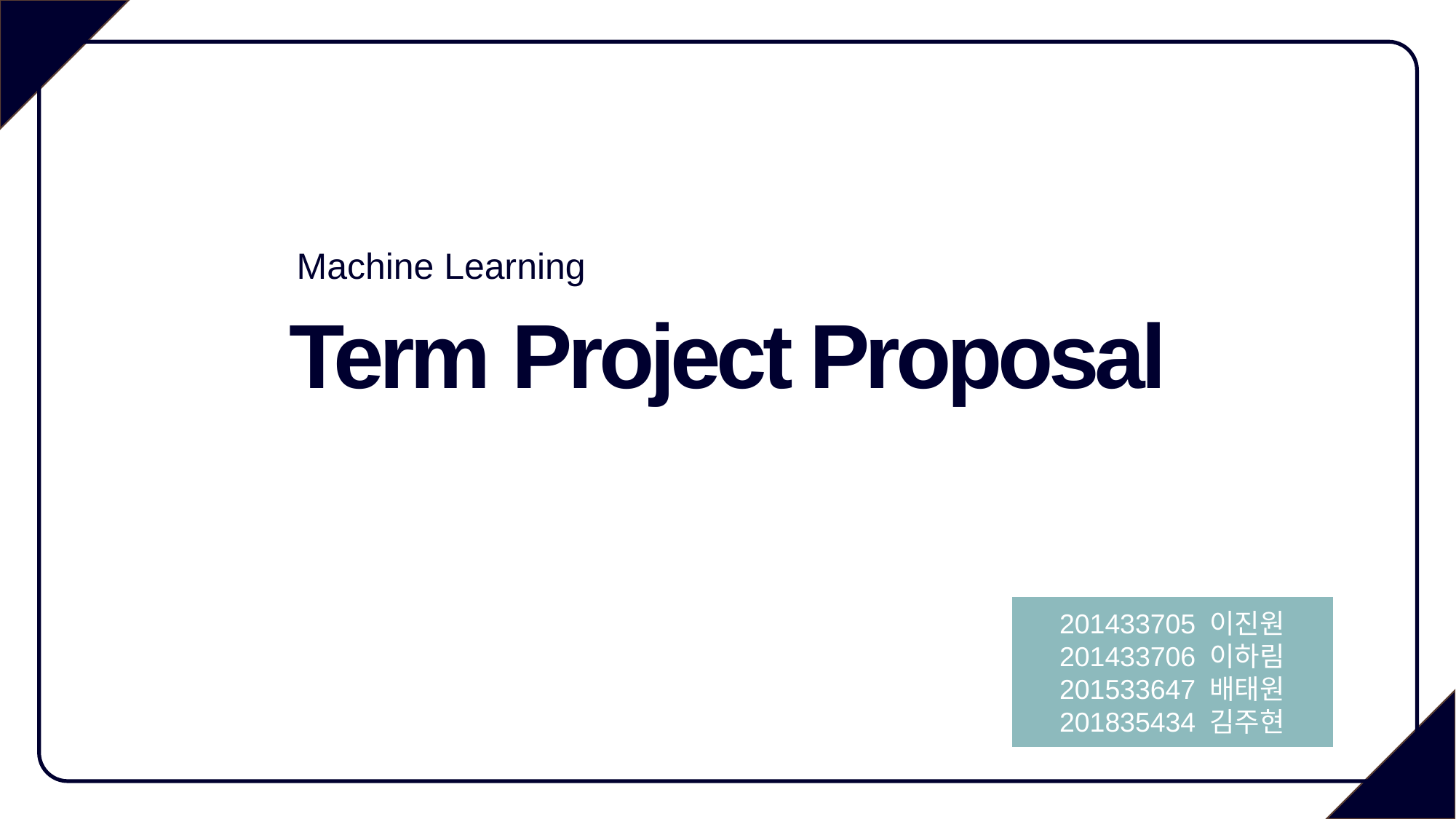

Machine Learning
Term Project Proposal
201433705 이진원
201433706 이하림
201533647 배태원
201835434 김주현